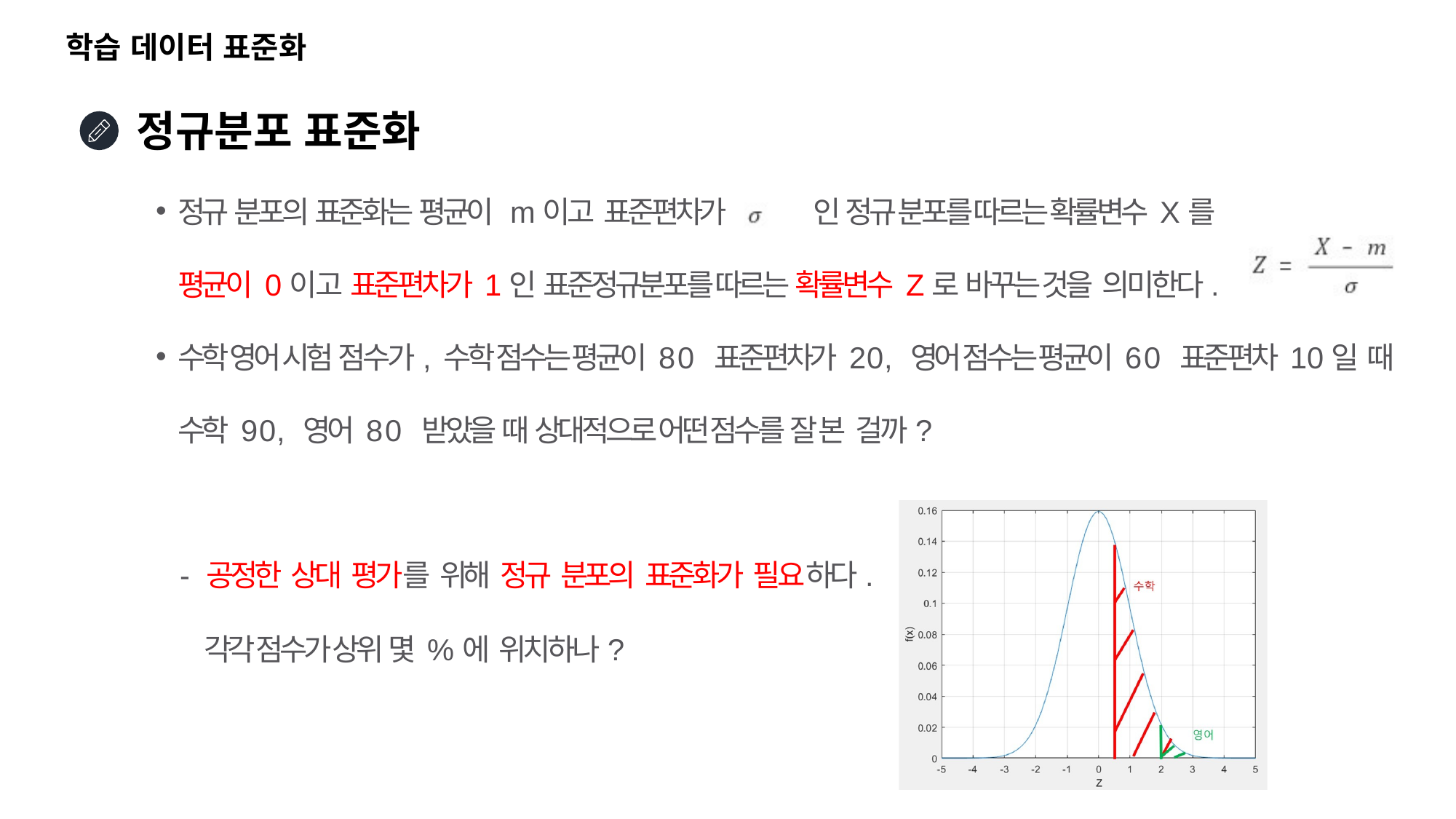

# 학습 데이터 표준화
정규분포 표준화
정규  분포의  표준화는  평균이 m이고 표준편차가	인 정규 분포를 따르는 확률변수 X를  평균이 0이고 표준편차가 1인 표준정규분포를 따르는 확률변수 Z로 바꾸는 것을 의미한다.
수학 영어 시험 점수가, 수학 점수는 평균이 80 표준편차가 20, 영어 점수는 평균이 60 표준편차 10일 때  수학 90, 영어 80 받았을 때 상대적으로 어떤 점수를 잘 본 걸까?

- 공정한 상대 평가를 위해 정규 분포의 표준화가 필요하다.

각각 점수가 상위 몇 %에 위치하나?